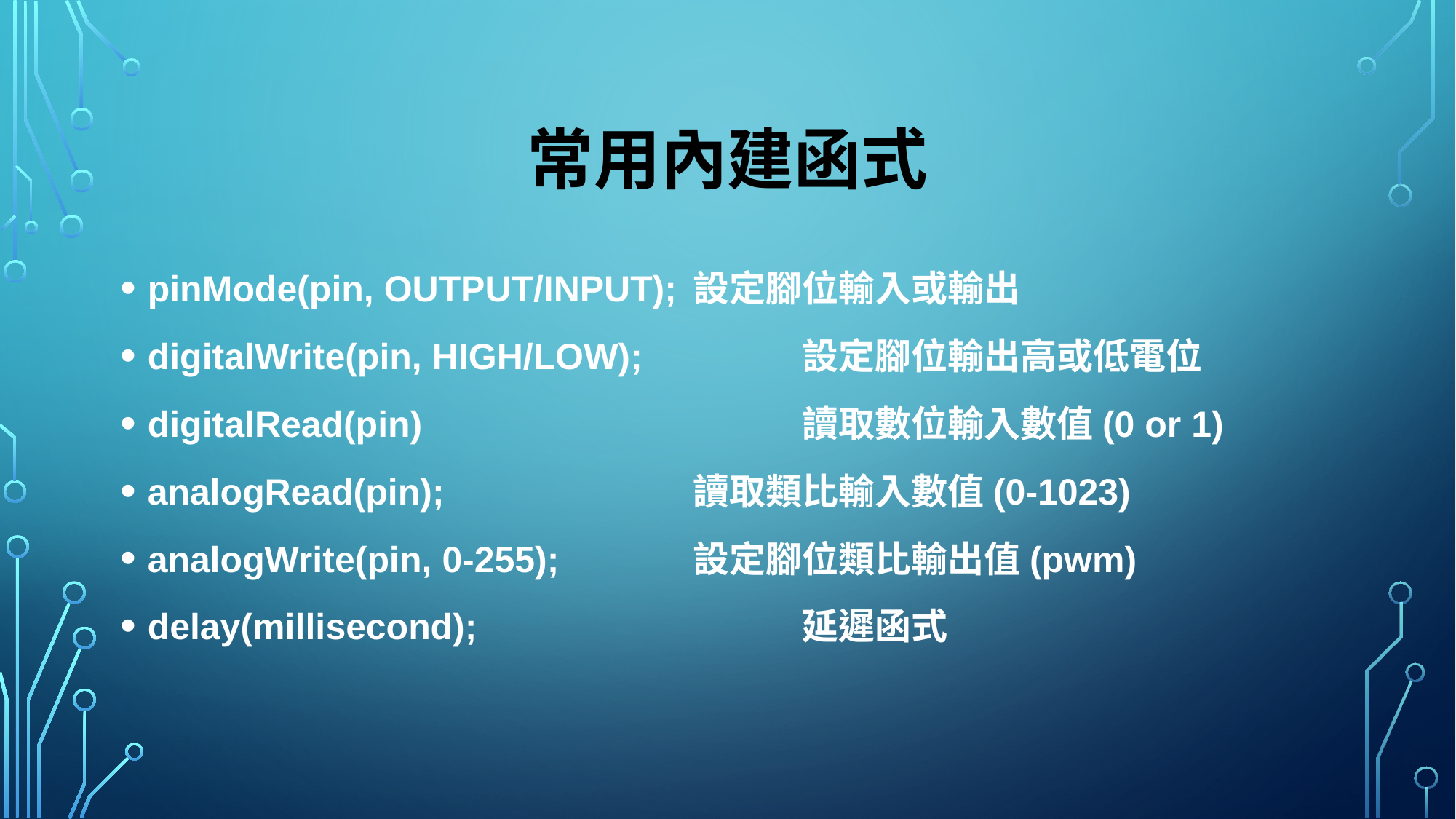

# 常用內建函式
pinMode(pin, OUTPUT/INPUT);	設定腳位輸入或輸出
digitalWrite(pin, HIGH/LOW);		設定腳位輸出高或低電位
digitalRead(pin)				讀取數位輸入數值(0 or 1)
analogRead(pin);			讀取類比輸入數值(0-1023)
analogWrite(pin, 0-255);		設定腳位類比輸出值(pwm)
delay(millisecond);			延遲函式